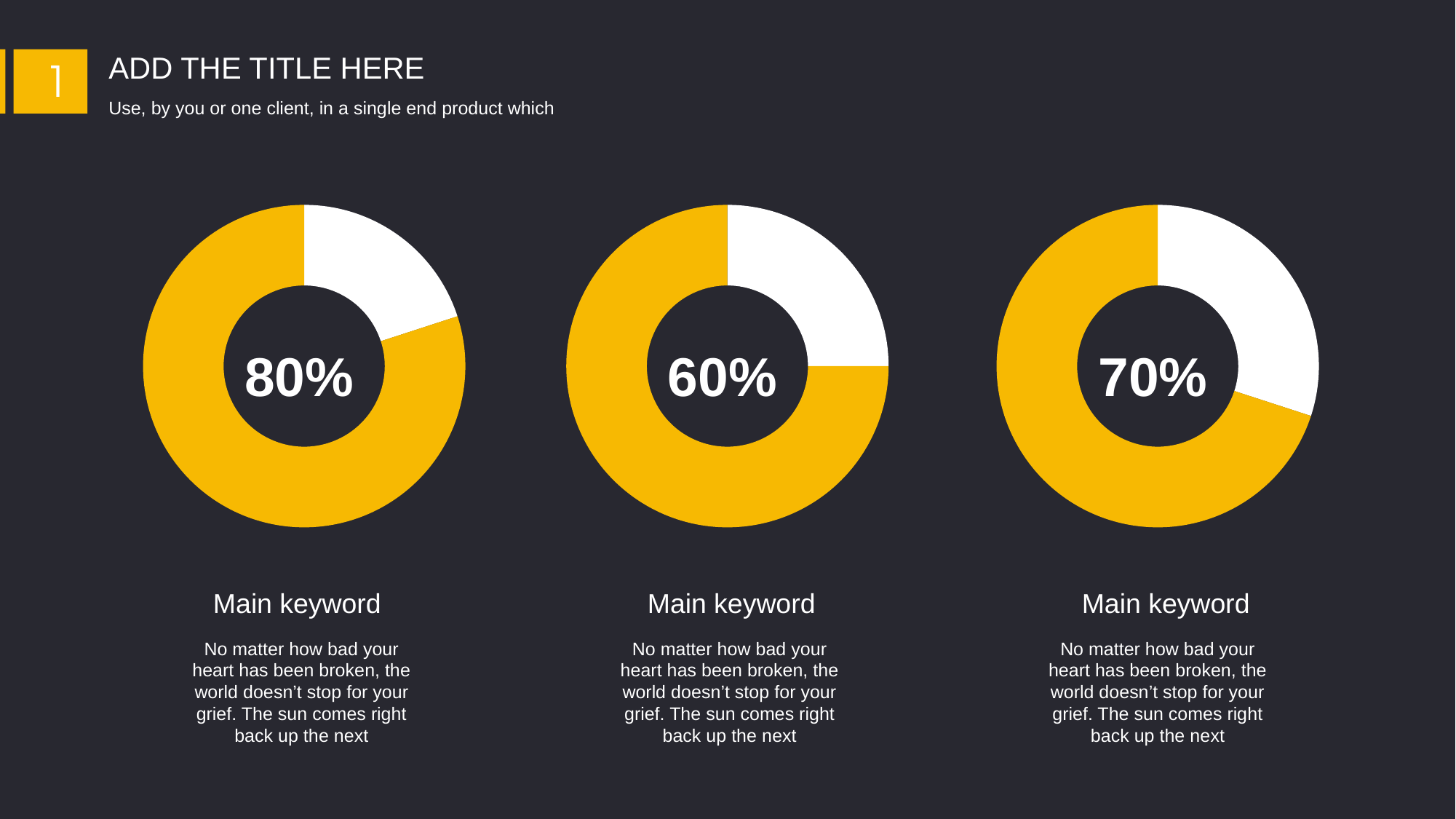

ADD THE TITLE HERE

1
Use, by you or one client, in a single end product which

### Chart

| Category | 销售额 |
|---|---|
| 第一季度 | 20.0 |
| 第二季度 | 80.0 |

### Chart

| Category | 销售额 |
|---|---|
| 第一季度 | 20.0 |
| 第二季度 | 60.0 |

### Chart

| Category | 销售额 |
|---|---|
| 第一季度 | 30.0 |
| 第二季度 | 70.0 |
80%
60%
70%
Main keyword
No matter how bad your heart has been broken, the world doesn’t stop for your grief. The sun comes right back up the next
Main keyword
No matter how bad your heart has been broken, the world doesn’t stop for your grief. The sun comes right back up the next
Main keyword
No matter how bad your heart has been broken, the world doesn’t stop for your grief. The sun comes right back up the next